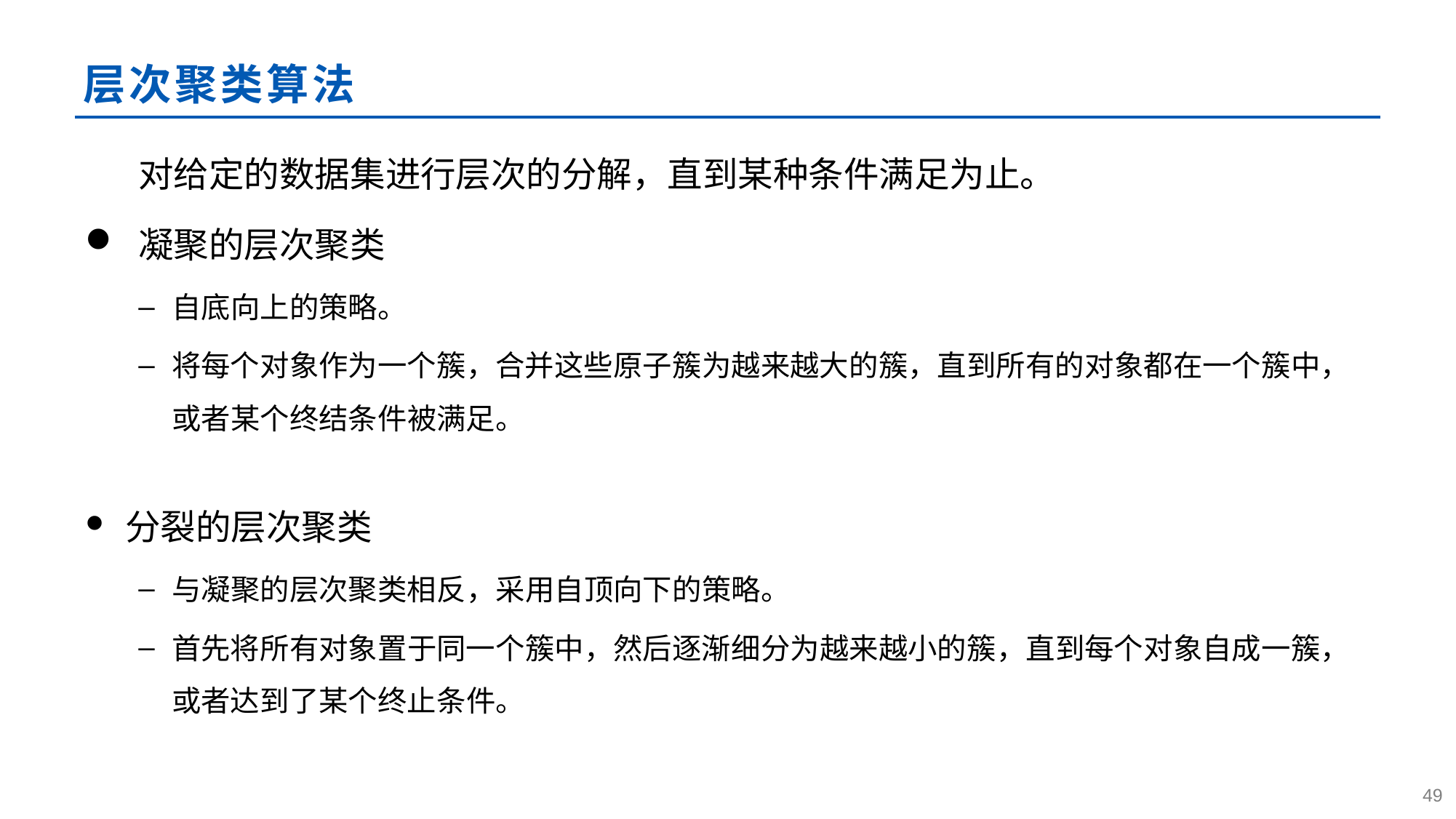

# 层次聚类算法
	对给定的数据集进行层次的分解，直到某种条件满足为止。
凝聚的层次聚类
自底向上的策略。
将每个对象作为一个簇，合并这些原子簇为越来越大的簇，直到所有的对象都在一个簇中，或者某个终结条件被满足。

分裂的层次聚类
与凝聚的层次聚类相反，采用自顶向下的策略。
首先将所有对象置于同一个簇中，然后逐渐细分为越来越小的簇，直到每个对象自成一簇，或者达到了某个终止条件。

49